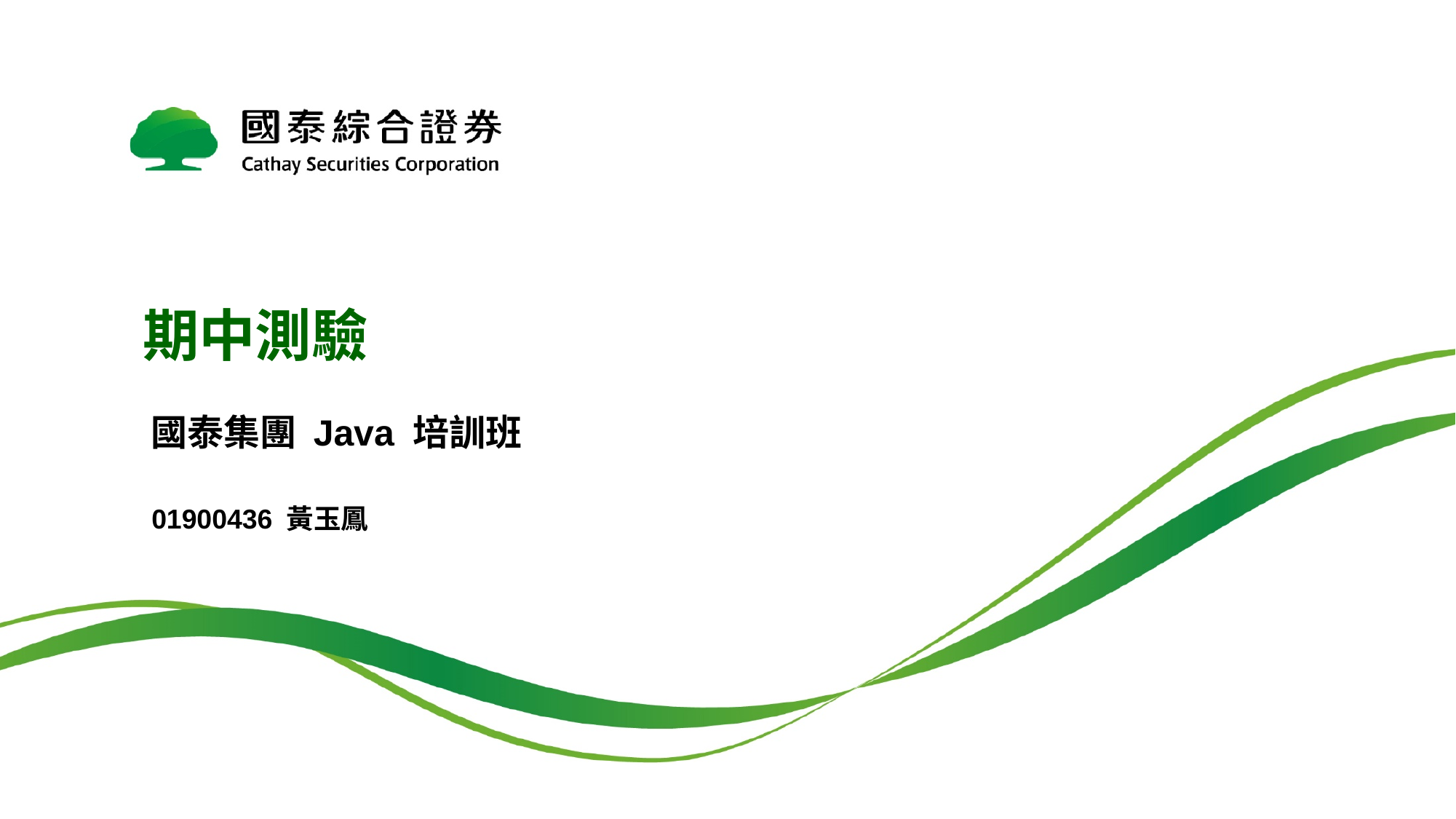

# 期中測驗
國泰集團 Java 培訓班
01900436 黃玉鳳